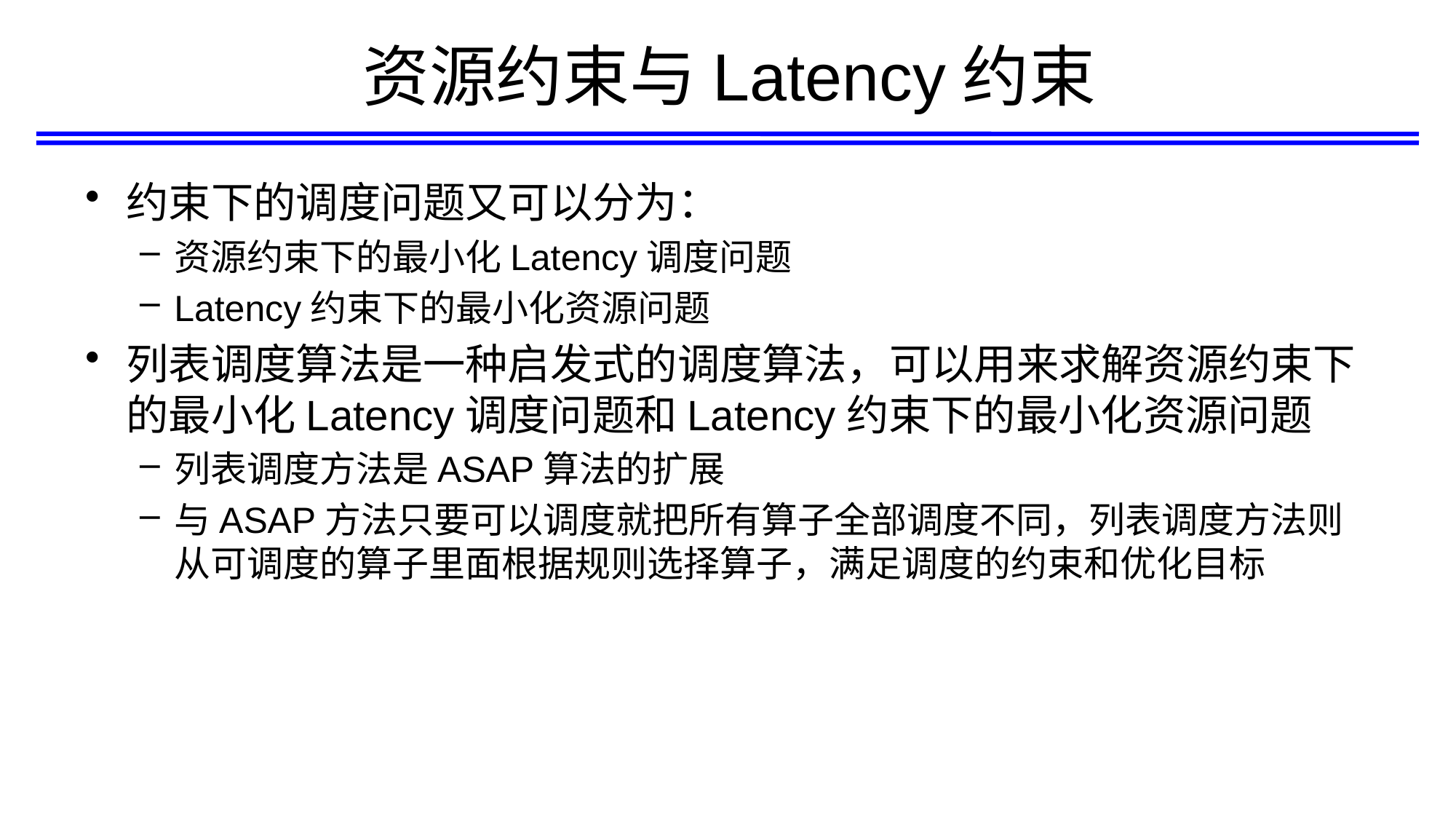

# 资源约束与Latency约束
约束下的调度问题又可以分为：
资源约束下的最小化Latency调度问题
Latency约束下的最小化资源问题
列表调度算法是一种启发式的调度算法，可以用来求解资源约束下的最小化Latency调度问题和Latency约束下的最小化资源问题
列表调度方法是ASAP算法的扩展
与ASAP方法只要可以调度就把所有算子全部调度不同，列表调度方法则从可调度的算子里面根据规则选择算子，满足调度的约束和优化目标